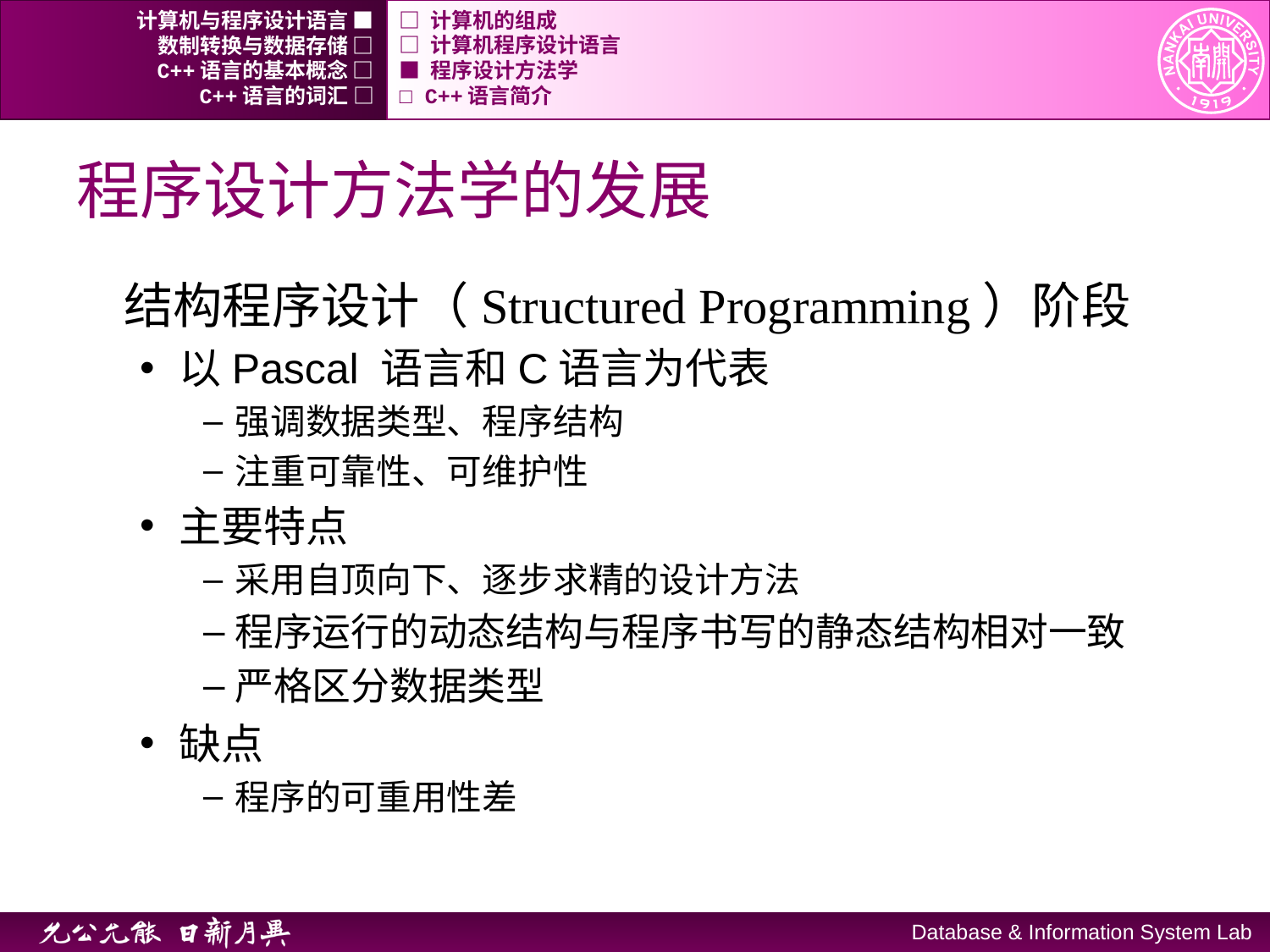

计算机与程序设计语言 ■
□ 计算机的组成
数制转换与数据存储 □
□ 计算机程序设计语言
C++语言的基本概念 □
■ 程序设计方法学
C++语言的词汇 □
□ C++语言简介
# 程序设计方法学的发展
结构程序设计（Structured Programming）阶段
以Pascal 语言和C语言为代表
强调数据类型、程序结构
注重可靠性、可维护性
主要特点
采用自顶向下、逐步求精的设计方法
程序运行的动态结构与程序书写的静态结构相对一致
严格区分数据类型
缺点
程序的可重用性差